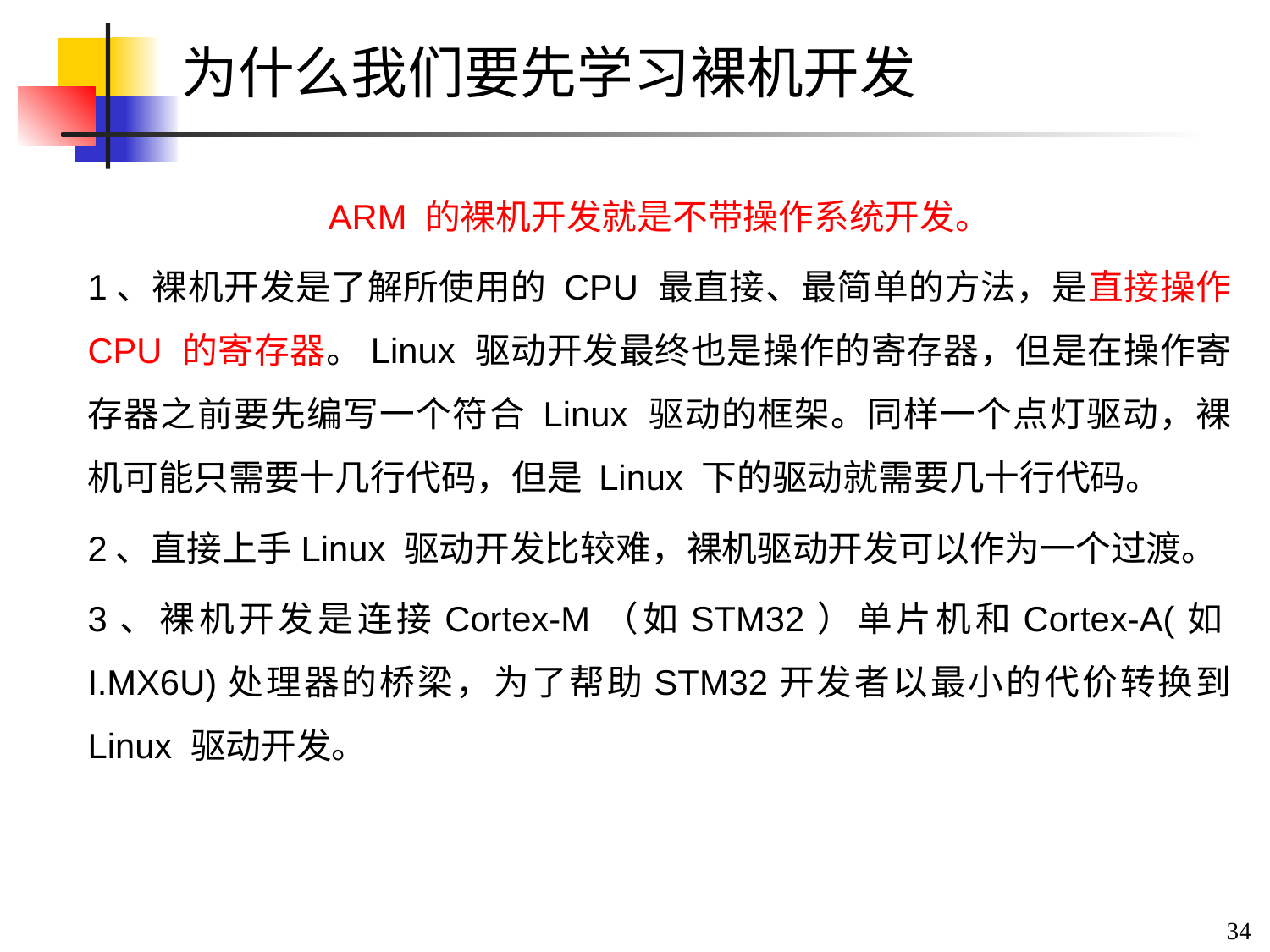

# 为什么我们要先学习裸机开发
ARM 的裸机开发就是不带操作系统开发。
1、裸机开发是了解所使用的 CPU 最直接、最简单的方法，是直接操作 CPU 的寄存器。Linux 驱动开发最终也是操作的寄存器，但是在操作寄存器之前要先编写一个符合 Linux 驱动的框架。同样一个点灯驱动，裸机可能只需要十几行代码，但是 Linux 下的驱动就需要几十行代码。
2、直接上手Linux 驱动开发比较难，裸机驱动开发可以作为一个过渡。
3、裸机开发是连接Cortex-M（如STM32）单片机和Cortex-A(如I.MX6U)处理器的桥梁，为了帮助STM32开发者以最小的代价转换到 Linux 驱动开发。